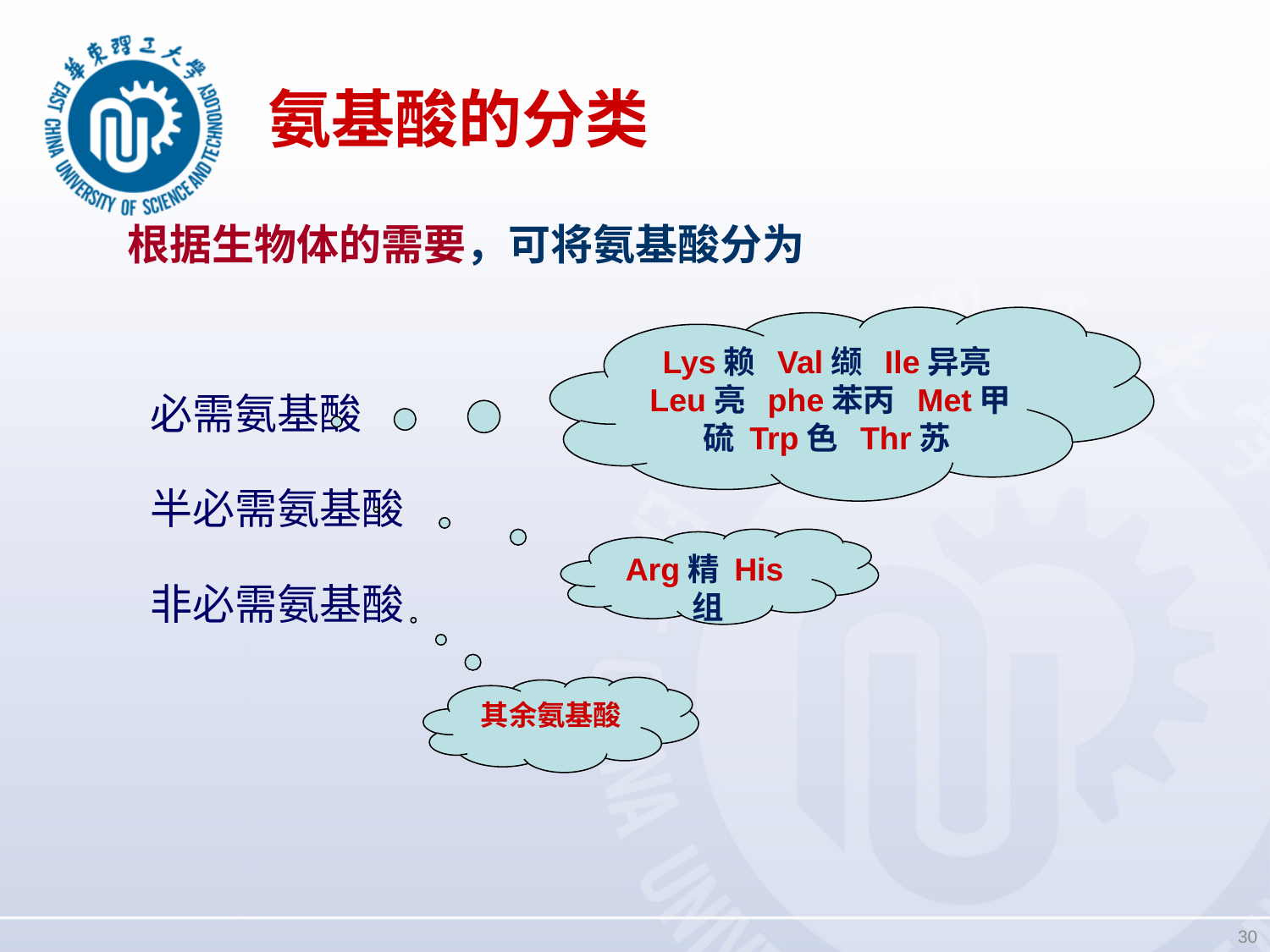

# 氨基酸的分类
根据生物体的需要，可将氨基酸分为
Lys赖  Val缬  Ile异亮  Leu亮  phe苯丙  Met甲硫 Trp色  Thr苏
必需氨基酸
半必需氨基酸
Arg精 His组
非必需氨基酸
其余氨基酸
30